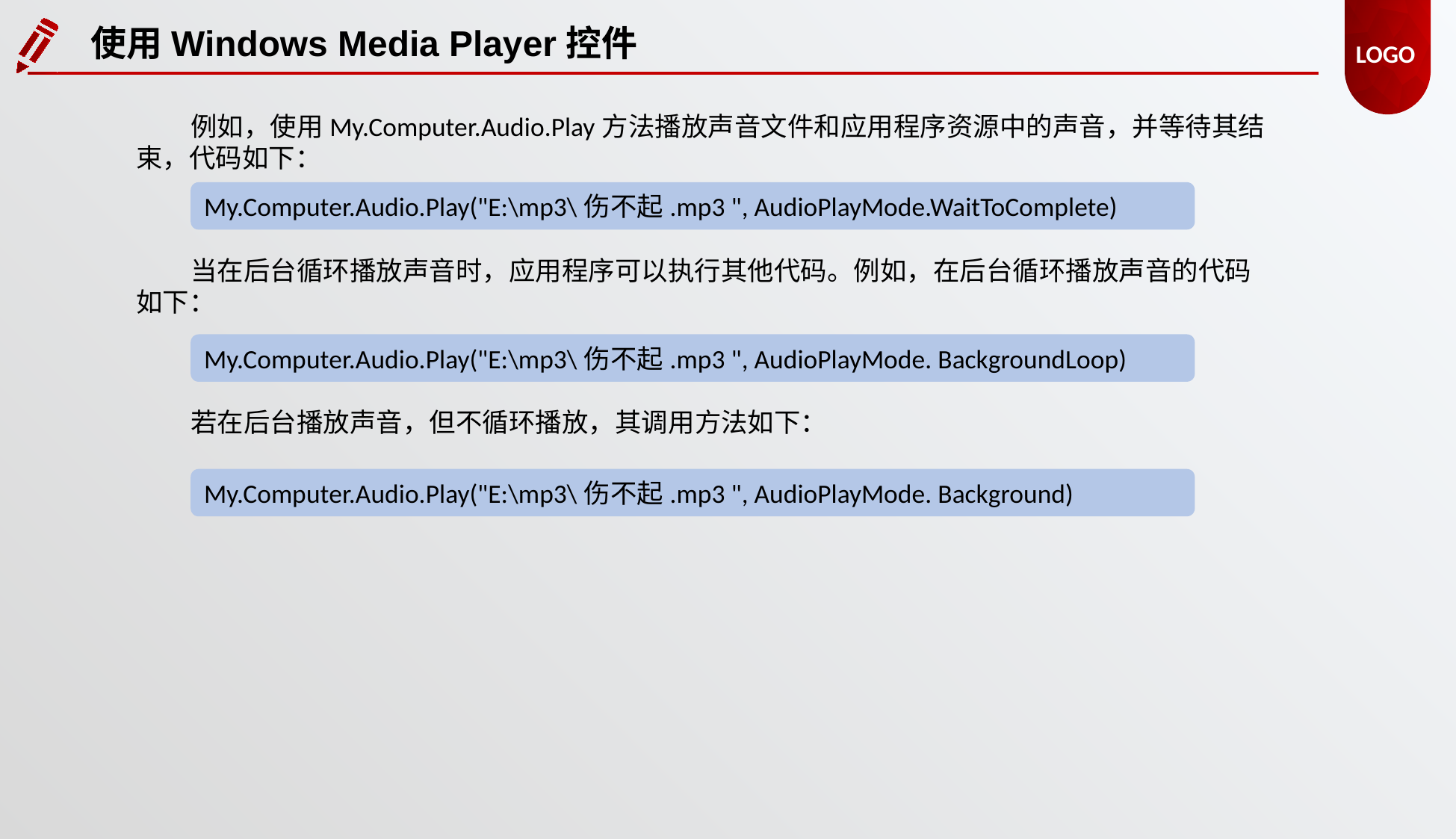

使用Windows Media Player控件
例如，使用My.Computer.Audio.Play方法播放声音文件和应用程序资源中的声音，并等待其结束，代码如下：
My.Computer.Audio.Play("E:\mp3\伤不起.mp3 ", AudioPlayMode.WaitToComplete)
当在后台循环播放声音时，应用程序可以执行其他代码。例如，在后台循环播放声音的代码如下：
My.Computer.Audio.Play("E:\mp3\伤不起.mp3 ", AudioPlayMode. BackgroundLoop)
若在后台播放声音，但不循环播放，其调用方法如下：
My.Computer.Audio.Play("E:\mp3\伤不起.mp3 ", AudioPlayMode. Background)